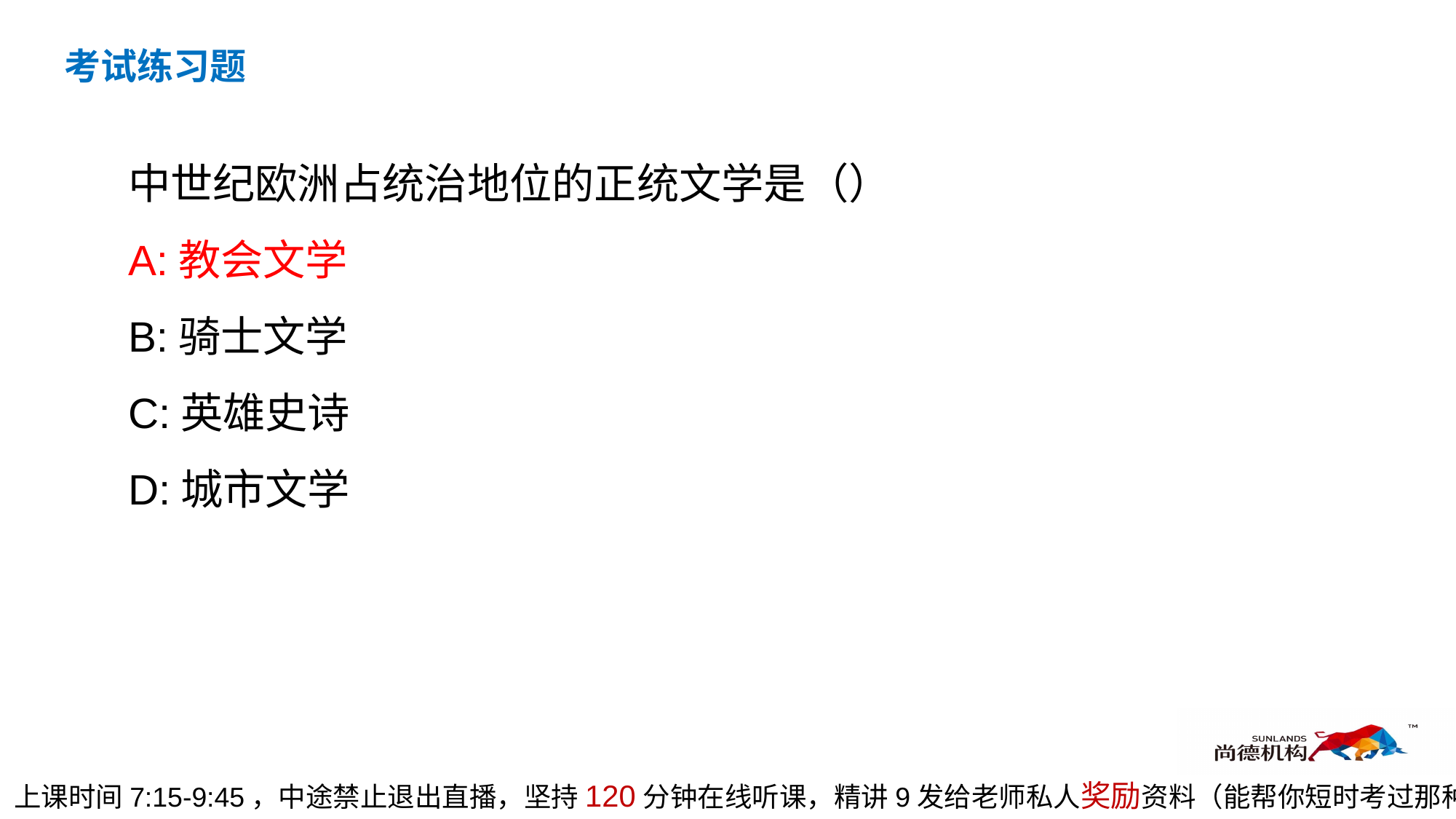

考试练习题
中世纪欧洲占统治地位的正统文学是（）
A:教会文学
B:骑士文学
C:英雄史诗
D:城市文学